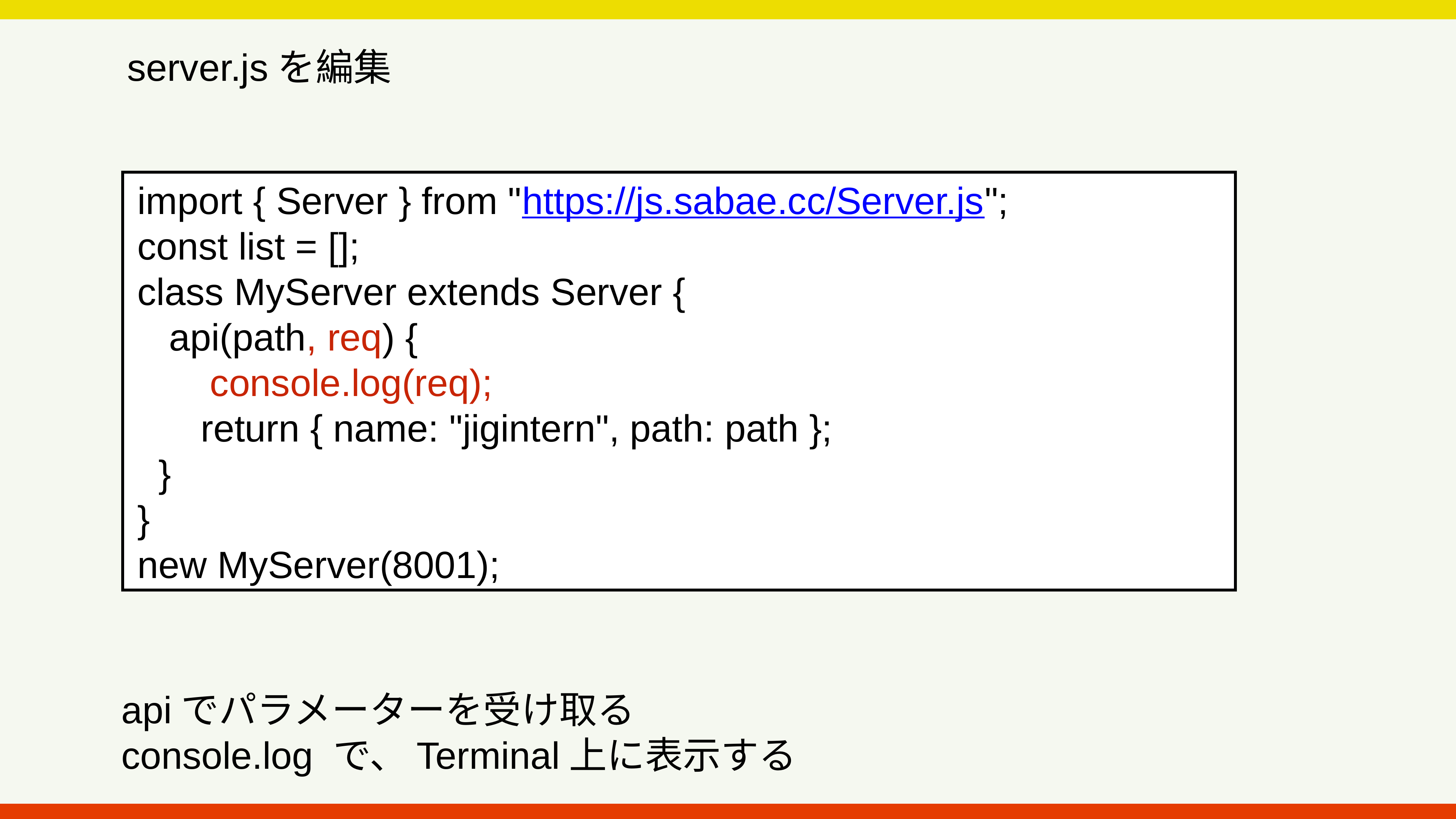

server.jsを編集
 import { Server } from "https://js.sabae.cc/Server.js";
 const list = [];
 class MyServer extends Server {
    api(path, req) {
    console.log(req);
       return { name: "jigintern", path: path };
   }
 }
 new MyServer(8001);
apiでパラメーターを受け取る
console.log で、Terminal上に表示する